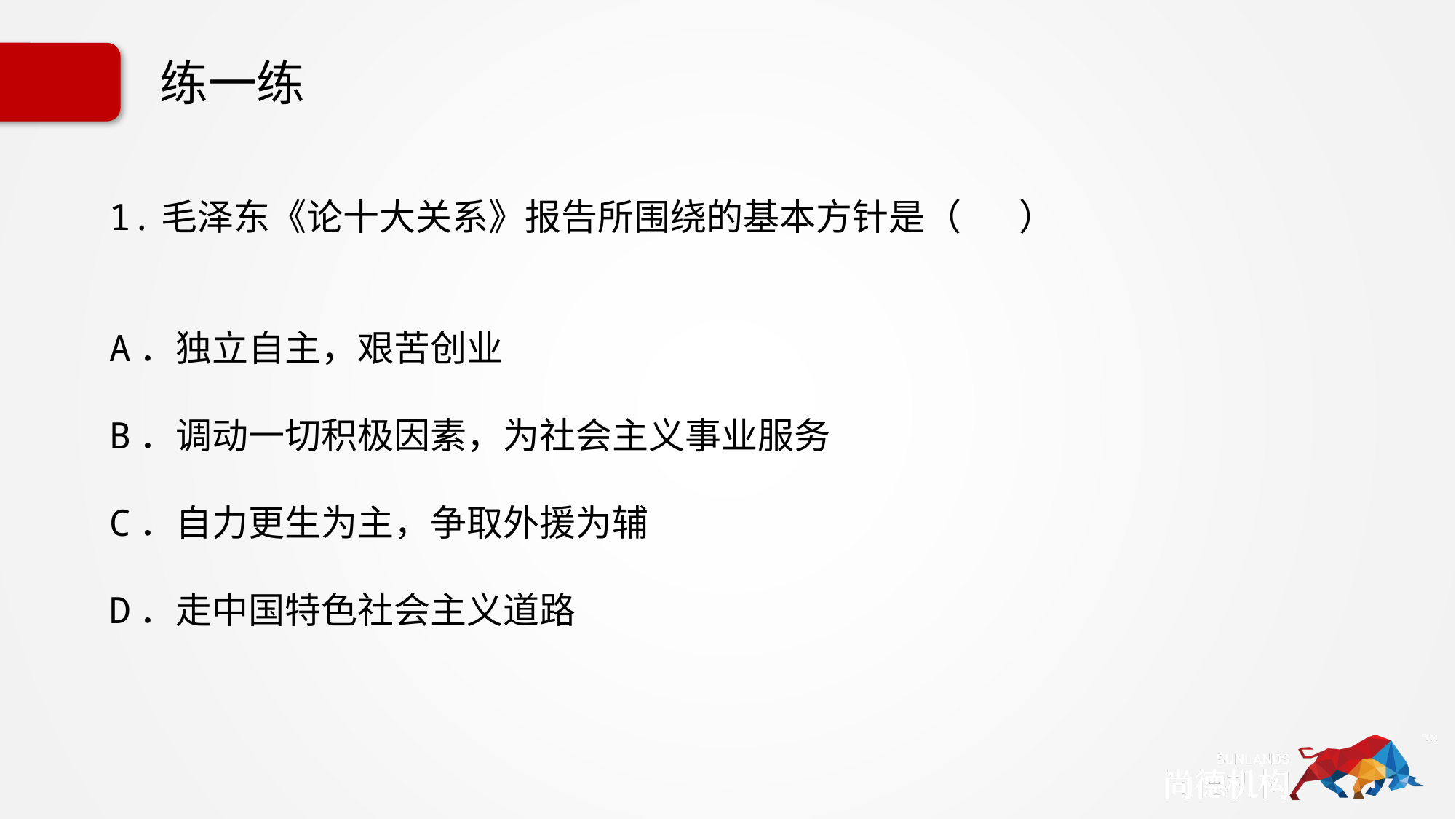

# 练一练
1.毛泽东《论十大关系》报告所围绕的基本方针是（       ）

A．独立自主，艰苦创业

B．调动一切积极因素，为社会主义事业服务

C．自力更生为主，争取外援为辅

D．走中国特色社会主义道路